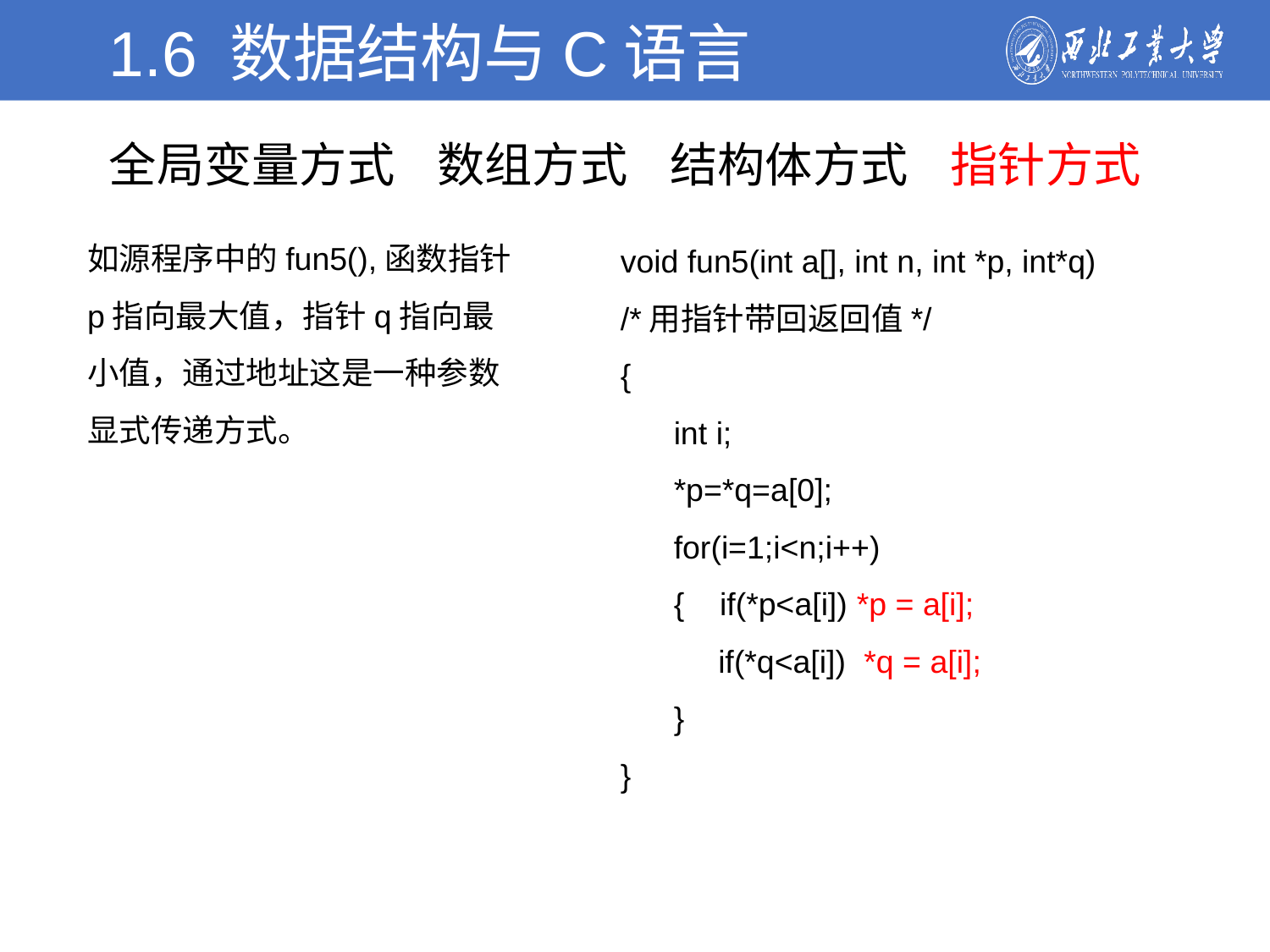

1.6 数据结构与C语言
学校简介
全局变量方式    数组方式    结构体方式    指针方式
如源程序中的fun5(),函数指针p指向最大值，指针q指向最小值，通过地址这是一种参数显式传递方式。
void fun5(int a[], int n, int *p, int*q)
/*用指针带回返回值*/
{
      int i;
      *p=*q=a[0];
      for(i=1;i<n;i++)
      {    if(*p<a[i]) *p = a[i];
           if(*q<a[i])  *q = a[i];
      }
}
53